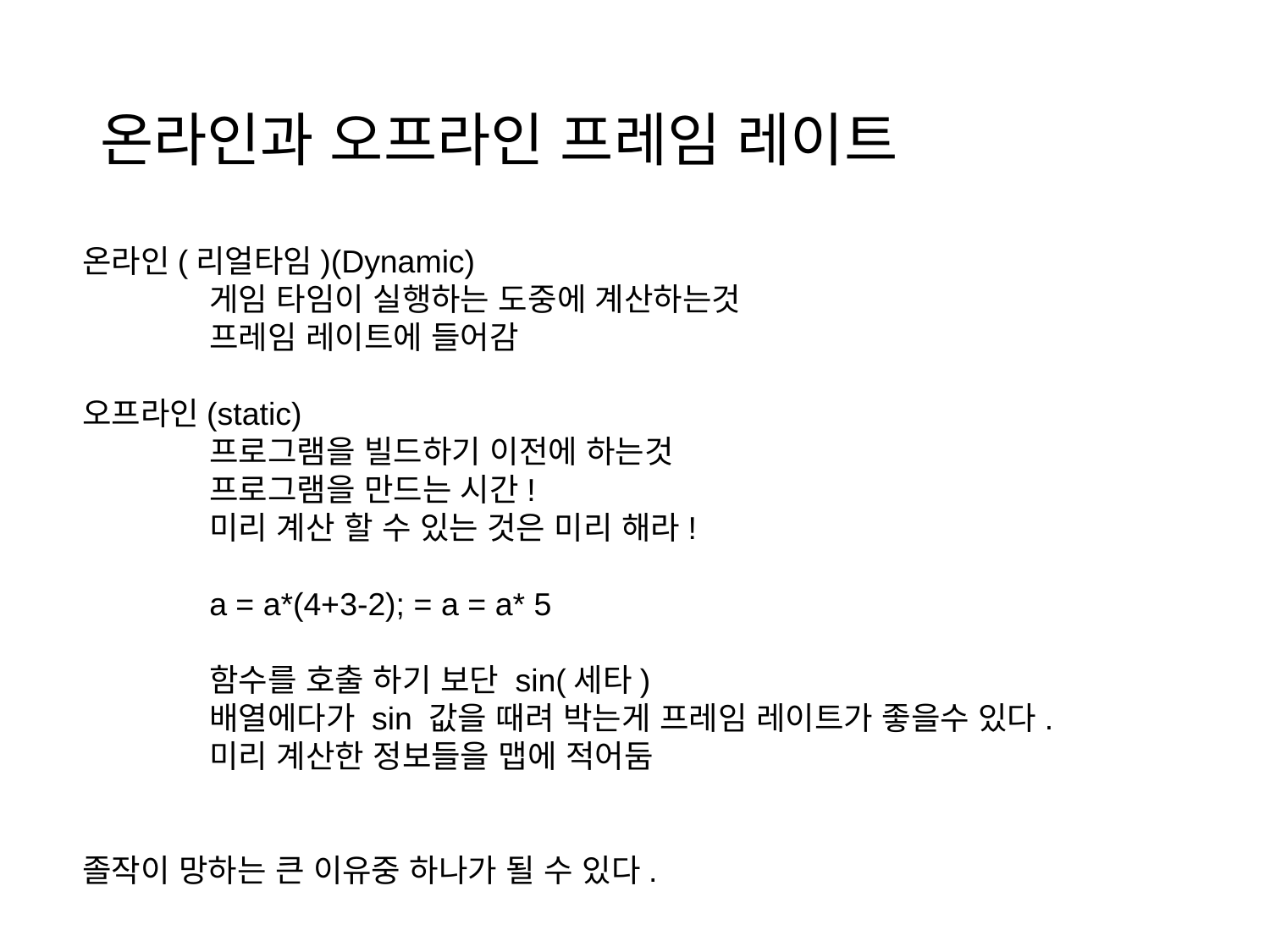

# 온라인과 오프라인 프레임 레이트
온라인(리얼타임)(Dynamic)
	게임 타임이 실행하는 도중에 계산하는것
	프레임 레이트에 들어감

오프라인(static)
	프로그램을 빌드하기 이전에 하는것
	프로그램을 만드는 시간!
	미리 계산 할 수 있는 것은 미리 해라!

	a = a*(4+3-2); = a = a* 5

	함수를 호출 하기 보단 sin(세타)
	배열에다가 sin 값을 때려 박는게 프레임 레이트가 좋을수 있다.
	미리 계산한 정보들을 맵에 적어둠

졸작이 망하는 큰 이유중 하나가 될 수 있다.